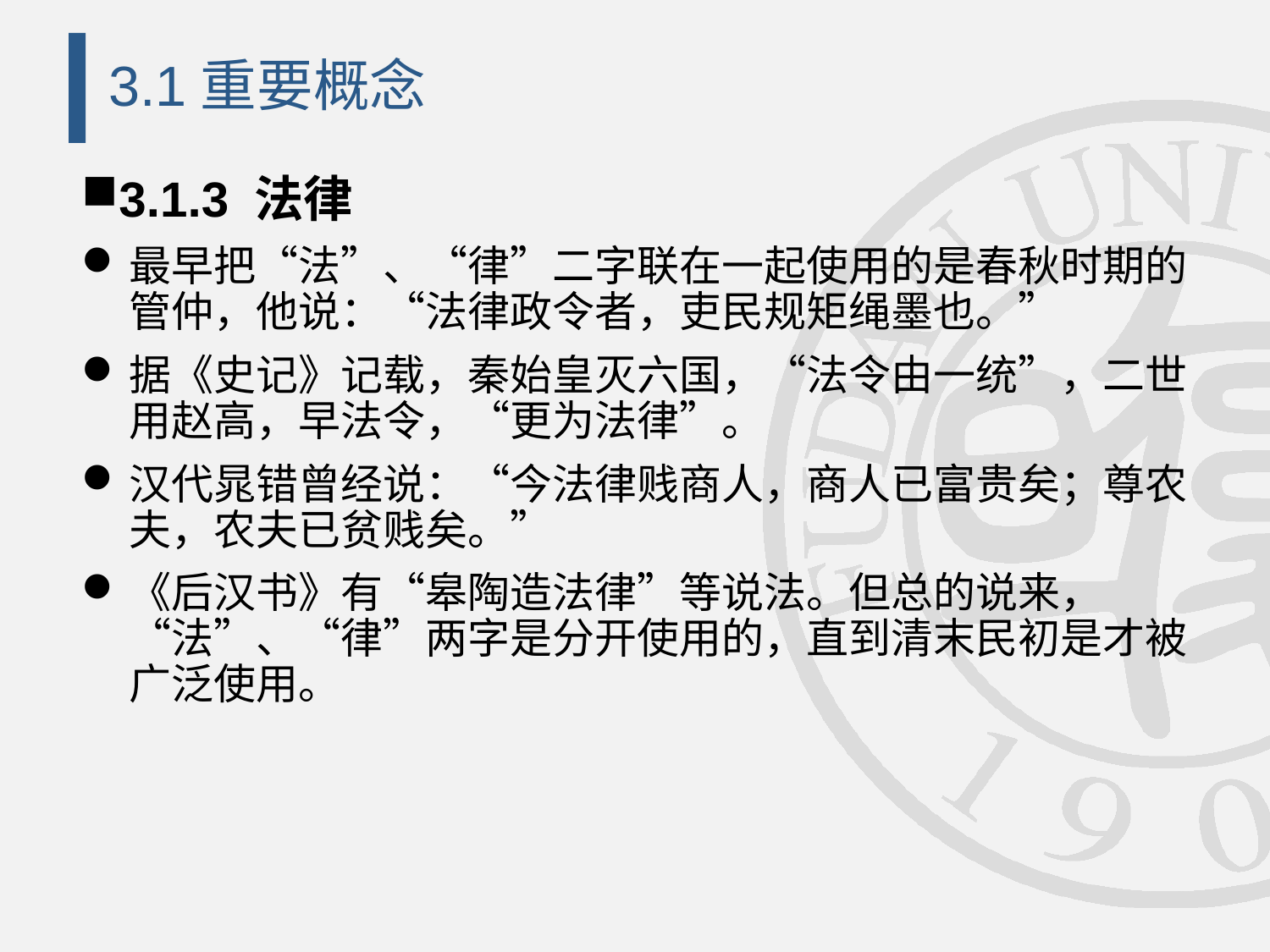

# 3.1重要概念
3.1.3 法律
最早把“法”、“律”二字联在一起使用的是春秋时期的管仲，他说：“法律政令者，吏民规矩绳墨也。”
据《史记》记载，秦始皇灭六国，“法令由一统”，二世用赵高，早法令，“更为法律”。
汉代晁错曾经说：“今法律贱商人，商人已富贵矣；尊农夫，农夫已贫贱矣。”
《后汉书》有“皋陶造法律”等说法。但总的说来，“法”、“律”两字是分开使用的，直到清末民初是才被广泛使用。